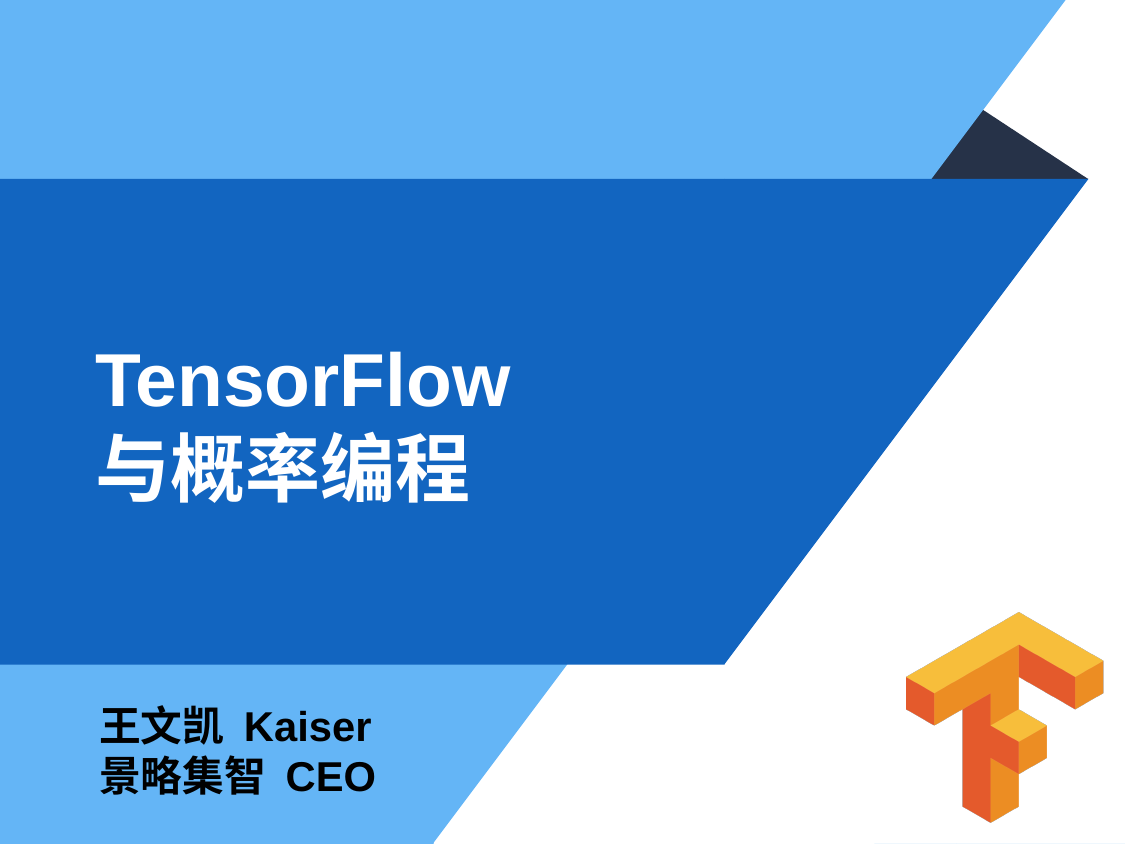

# TensorFlow 与概率编程
王文凯 Kaiser
景略集智 CEO